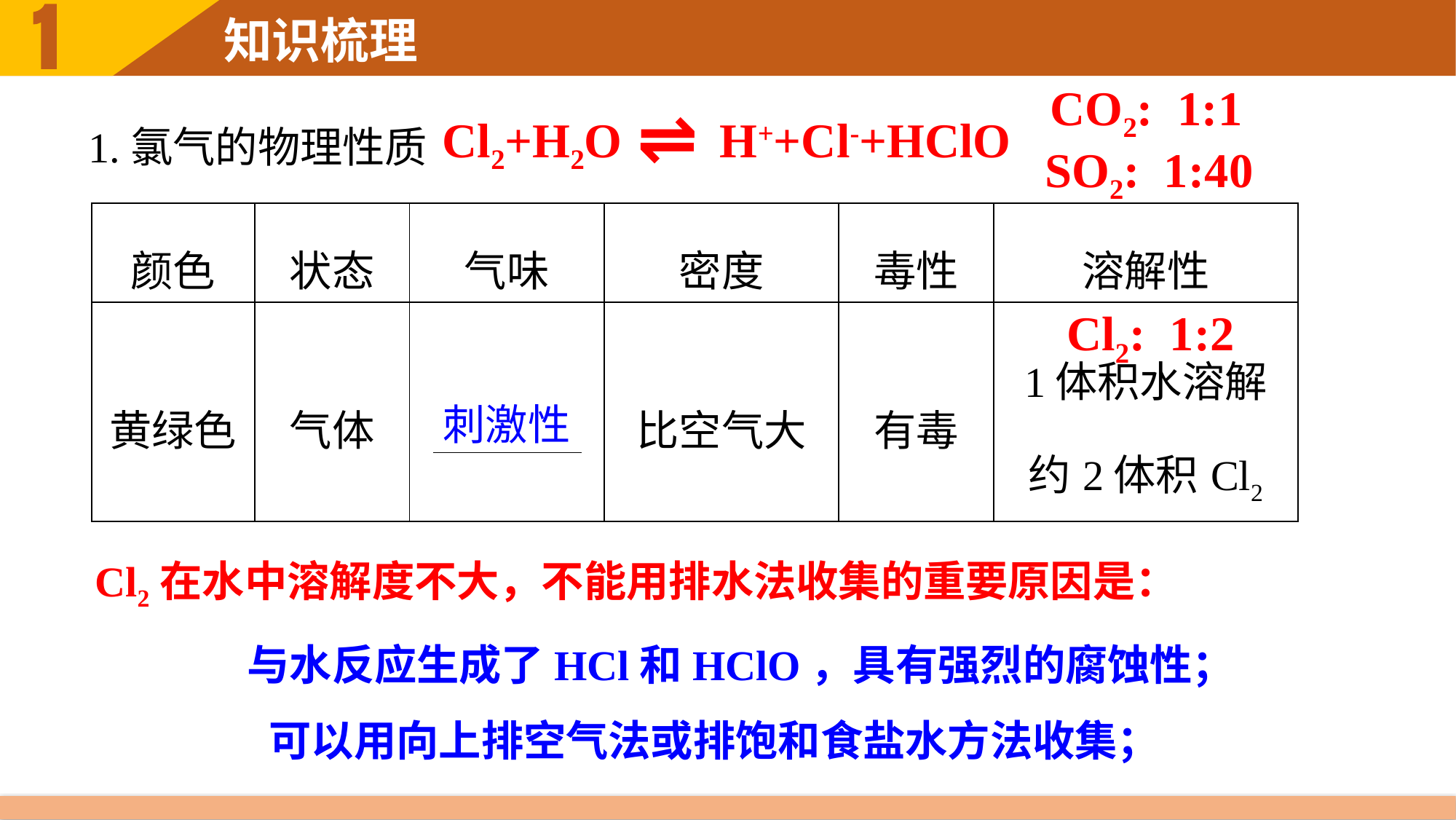

CO2:  1:1
1.氯气的物理性质
⇌
Cl2+H2O        H++Cl-+HClO
SO2:  1:40
| 颜色 | 状态 | 气味 | 密度 | 毒性 | 溶解性 |
| --- | --- | --- | --- | --- | --- |
| 黄绿色 | 气体 |  | 比空气大 | 有毒 | 1体积水溶解 约2体积Cl2 |
Cl2:  1:2
刺激性
Cl2在水中溶解度不大，不能用排水法收集的重要原因是：
               与水反应生成了HCl和HClO，具有强烈的腐蚀性；
                 可以用向上排空气法或排饱和食盐水方法收集；